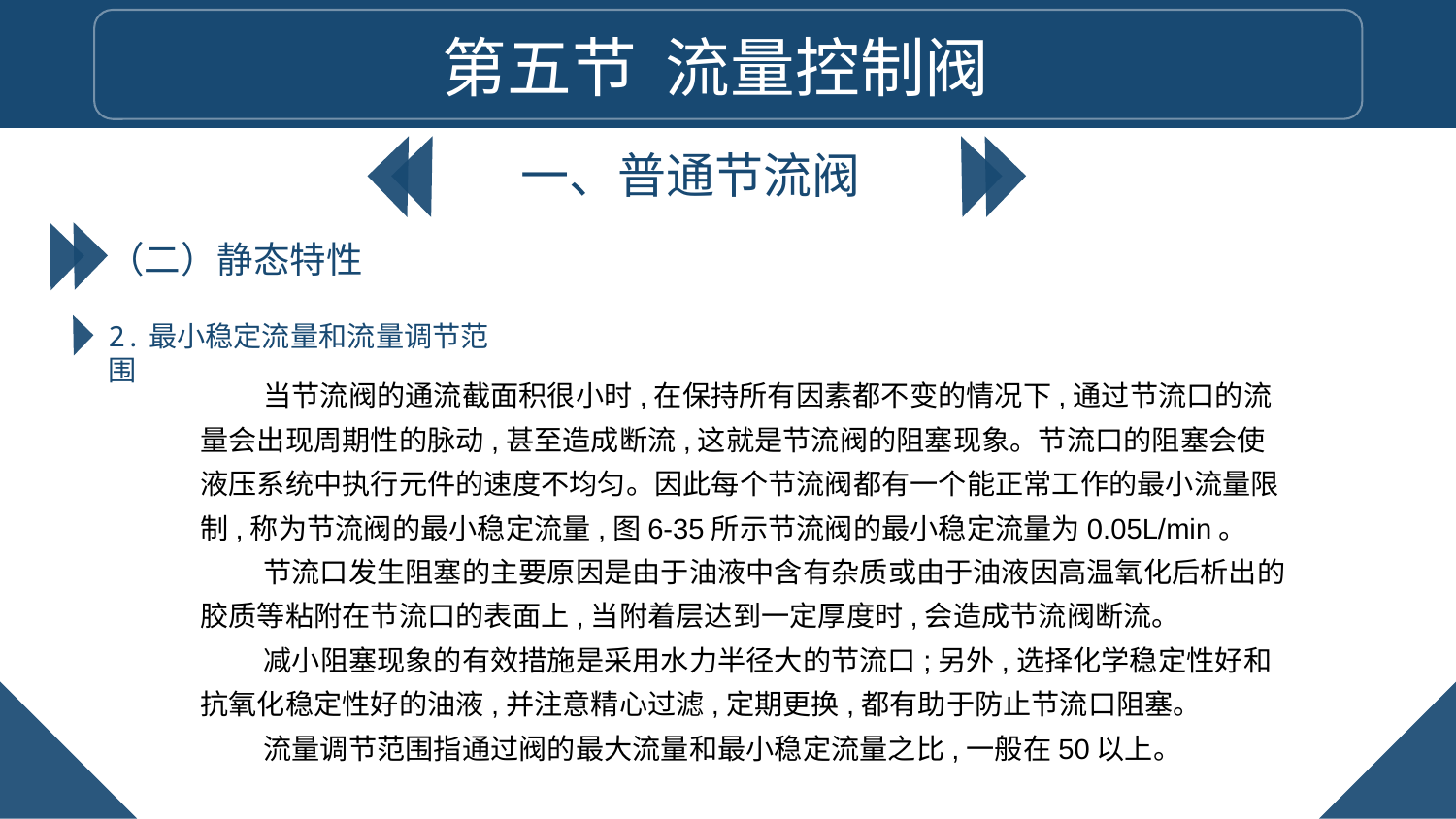

第五节  流量控制阀
一、普通节流阀

（二）静态特性

2.最小稳定流量和流量调节范围

当节流阀的通流截面积很小时,在保持所有因素都不变的情况下,通过节流口的流量会出现周期性的脉动,甚至造成断流,这就是节流阀的阻塞现象。节流口的阻塞会使液压系统中执行元件的速度不均匀。因此每个节流阀都有一个能正常工作的最小流量限制,称为节流阀的最小稳定流量,图6-35所示节流阀的最小稳定流量为0.05L/min。
节流口发生阻塞的主要原因是由于油液中含有杂质或由于油液因高温氧化后析出的胶质等粘附在节流口的表面上,当附着层达到一定厚度时,会造成节流阀断流。
减小阻塞现象的有效措施是采用水力半径大的节流口;另外,选择化学稳定性好和抗氧化稳定性好的油液,并注意精心过滤,定期更换,都有助于防止节流口阻塞。
流量调节范围指通过阀的最大流量和最小稳定流量之比,一般在50以上。